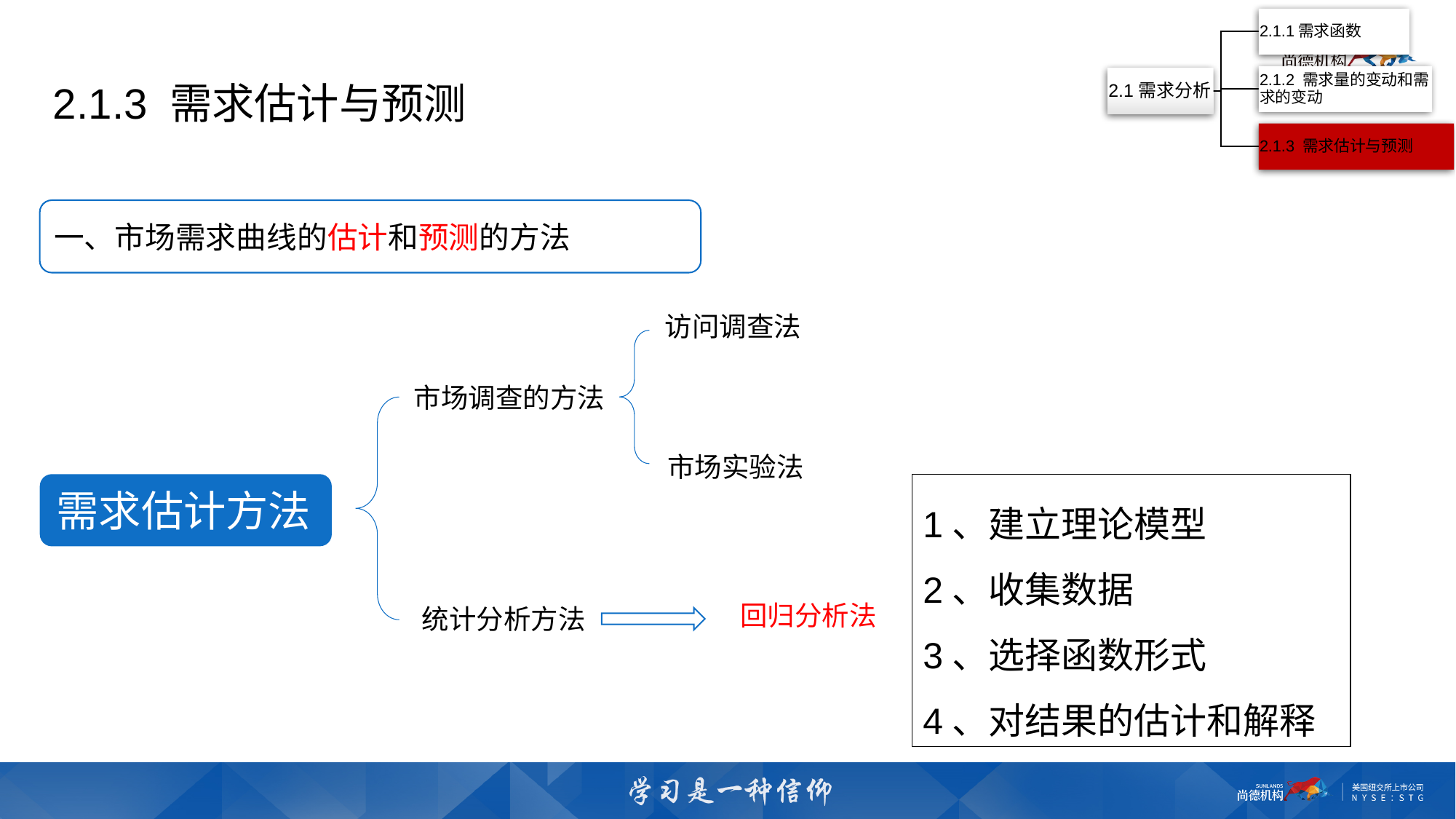

2.1需求分析
2.1.1需求函数
2.1.2 需求量的变动和需求的变动
2.1.3 需求估计与预测
2.1.3 需求估计与预测
一、市场需求曲线的估计和预测的方法
访问调查法

市场调查的方法

市场实验法

1、建立理论模型
2、收集数据
3、选择函数形式
4、对结果的估计和解释
需求估计方法
回归分析法
统计分析方法